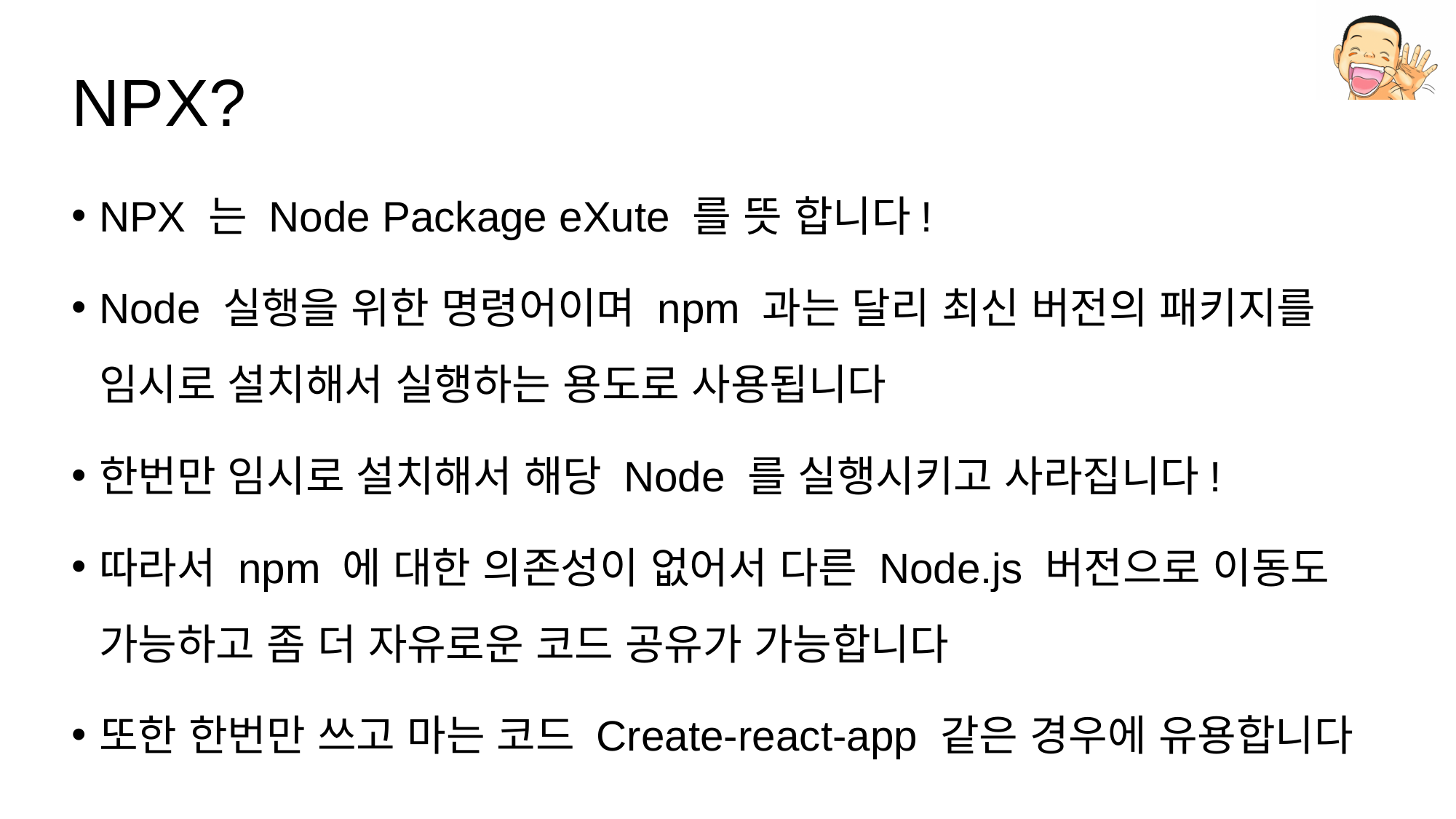

# NPX?
NPX 는 Node Package eXute 를 뜻 합니다!
Node 실행을 위한 명령어이며 npm 과는 달리 최신 버전의 패키지를 임시로 설치해서 실행하는 용도로 사용됩니다
한번만 임시로 설치해서 해당 Node 를 실행시키고 사라집니다!
따라서 npm 에 대한 의존성이 없어서 다른 Node.js 버전으로 이동도 가능하고 좀 더 자유로운 코드 공유가 가능합니다
또한 한번만 쓰고 마는 코드 Create-react-app 같은 경우에 유용합니다